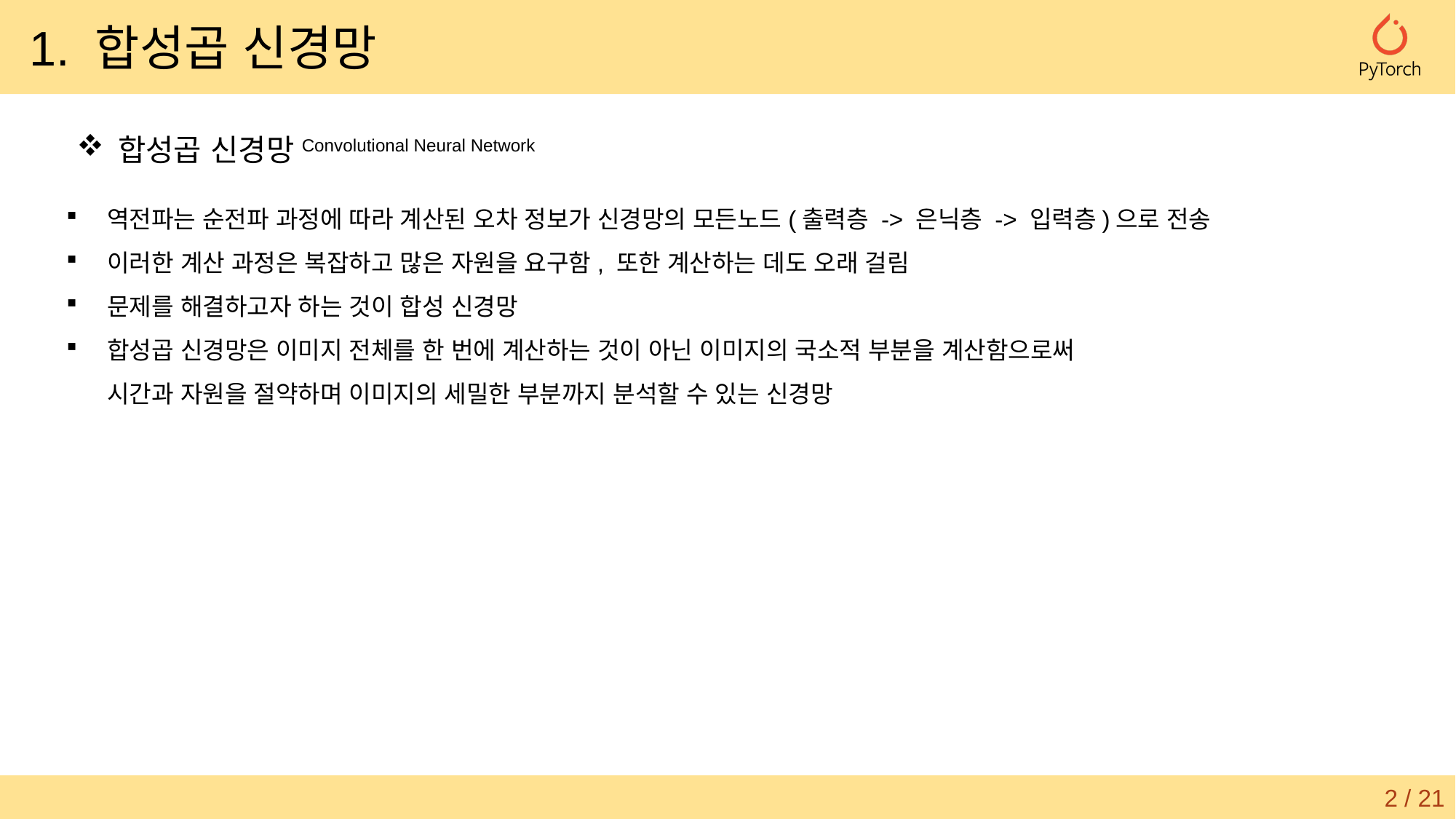

1. 합성곱 신경망
합성곱 신경망Convolutional Neural Network
역전파는 순전파 과정에 따라 계산된 오차 정보가 신경망의 모든노드(출력층 -> 은닉층 -> 입력층)으로 전송
이러한 계산 과정은 복잡하고 많은 자원을 요구함, 또한 계산하는 데도 오래 걸림
문제를 해결하고자 하는 것이 합성 신경망
합성곱 신경망은 이미지 전체를 한 번에 계산하는 것이 아닌 이미지의 국소적 부분을 계산함으로써
시간과 자원을 절약하며 이미지의 세밀한 부분까지 분석할 수 있는 신경망
2 / 21